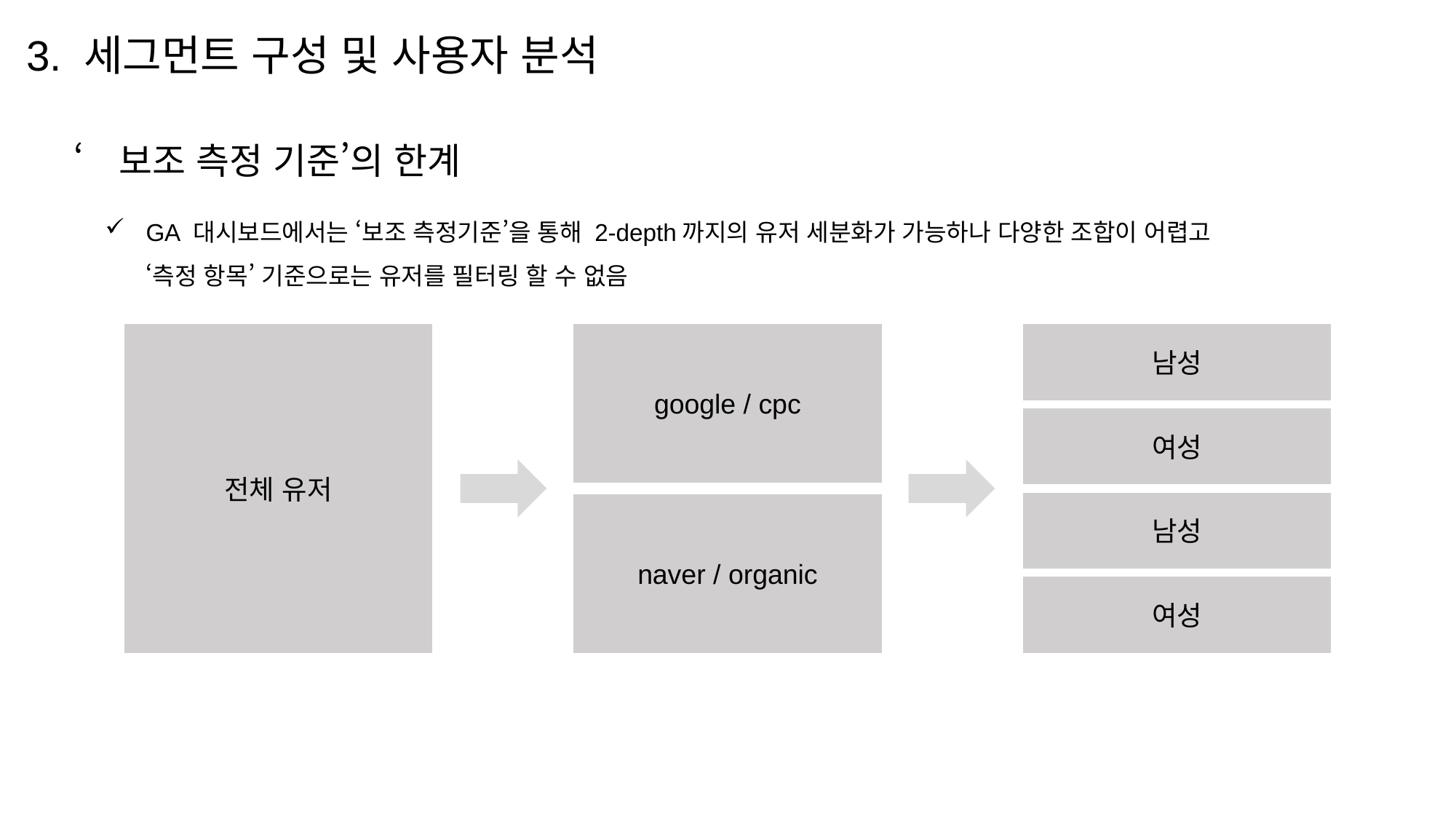

3. 세그먼트 구성 및 사용자 분석
‘보조 측정 기준’의 한계
GA 대시보드에서는 ‘보조 측정기준’을 통해 2-depth까지의 유저 세분화가 가능하나 다양한 조합이 어렵고
‘측정 항목’ 기준으로는 유저를 필터링 할 수 없음
전체 유저
남성
google / cpc
여성

남성
naver / organic
여성